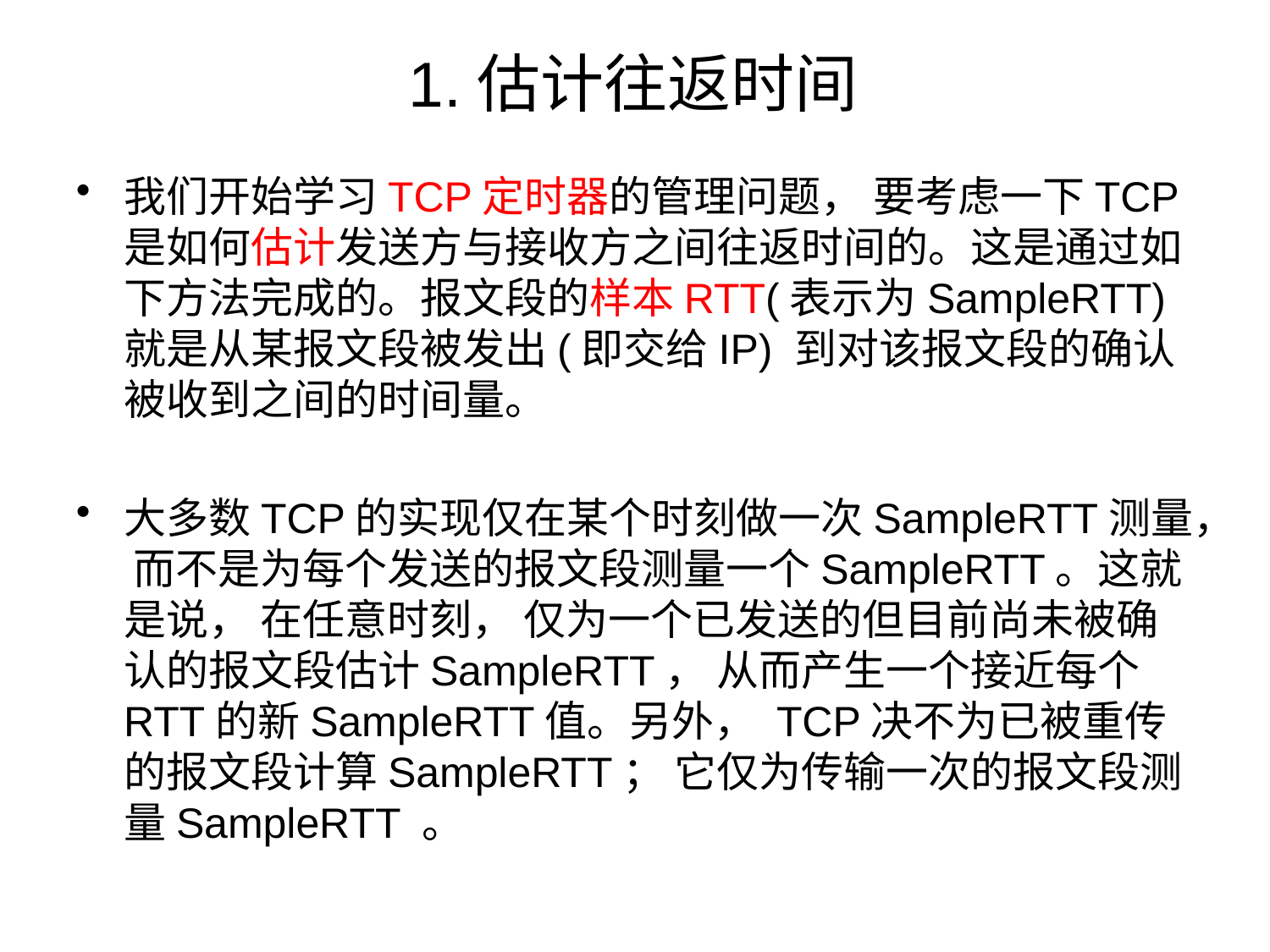

# 1.估计往返时间
我们开始学习TCP定时器的管理问题， 要考虑一下TCP是如何估计发送方与接收方之间往返时间的。这是通过如下方法完成的。报文段的样本RTT(表示为SampleRTT) 就是从某报文段被发出(即交给IP) 到对该报文段的确认被收到之间的时间量。

大多数TCP的实现仅在某个时刻做一次SampleRTT测量， 而不是为每个发送的报文段测量一个SampleRTT。这就是说， 在任意时刻， 仅为一个已发送的但目前尚未被确认的报文段估计SampleRTT， 从而产生一个接近每个RTT的新SampleRTT值。另外， TCP决不为已被重传的报文段计算SampleRTT； 它仅为传输一次的报文段测量SampleRTT 。